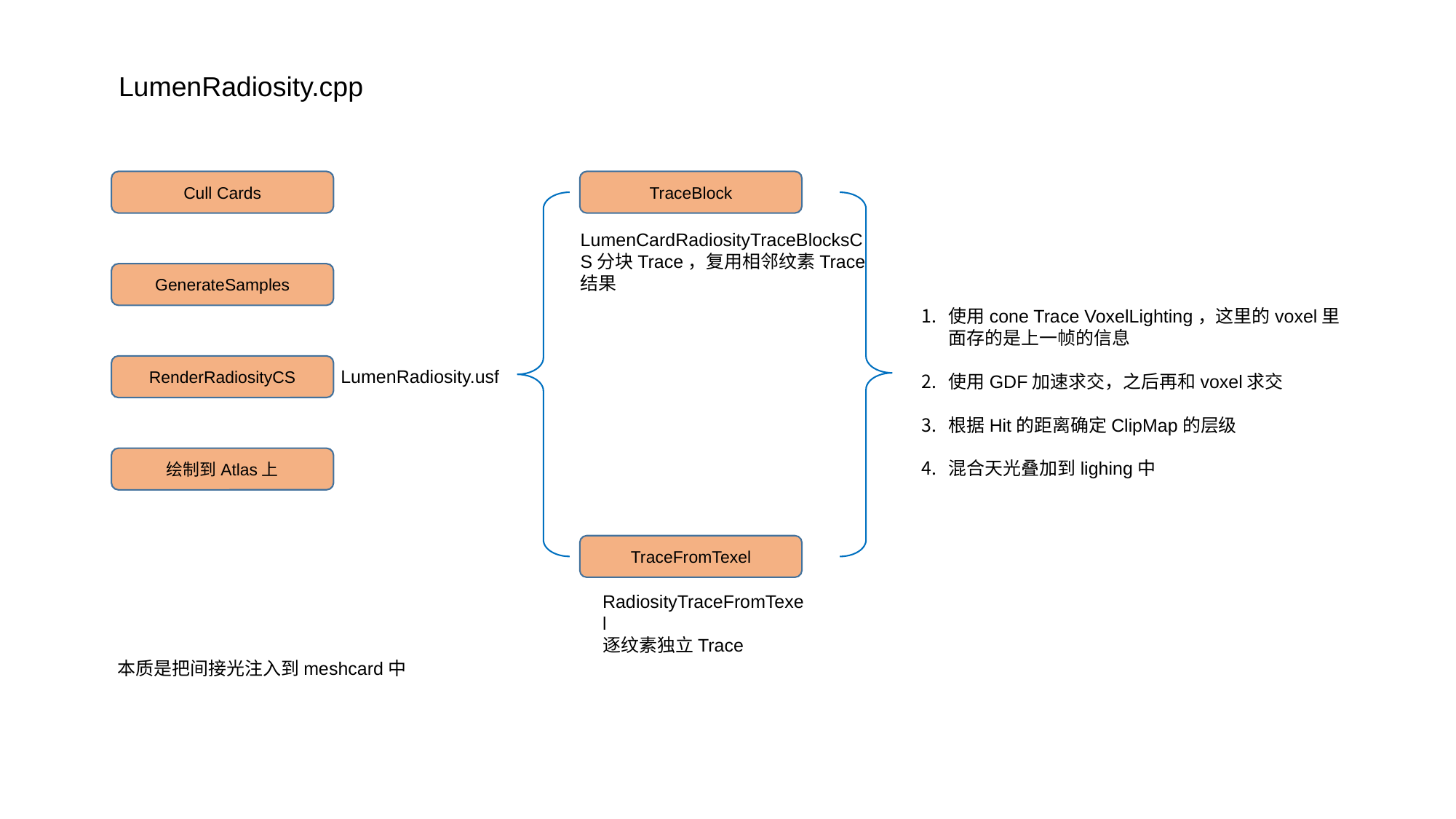

LumenRadiosity.cpp
Cull Cards
TraceBlock

LumenCardRadiosityTraceBlocksCS分块Trace，复用相邻纹素Trace结果
GenerateSamples
使用cone Trace VoxelLighting，这里的voxel里面存的是上一帧的信息

使用GDF加速求交，之后再和voxel求交

根据Hit的距离确定ClipMap的层级

混合天光叠加到lighing中
RenderRadiosityCS
LumenRadiosity.usf
绘制到Atlas上
TraceFromTexel
RadiosityTraceFromTexel
逐纹素独立Trace
本质是把间接光注入到meshcard中